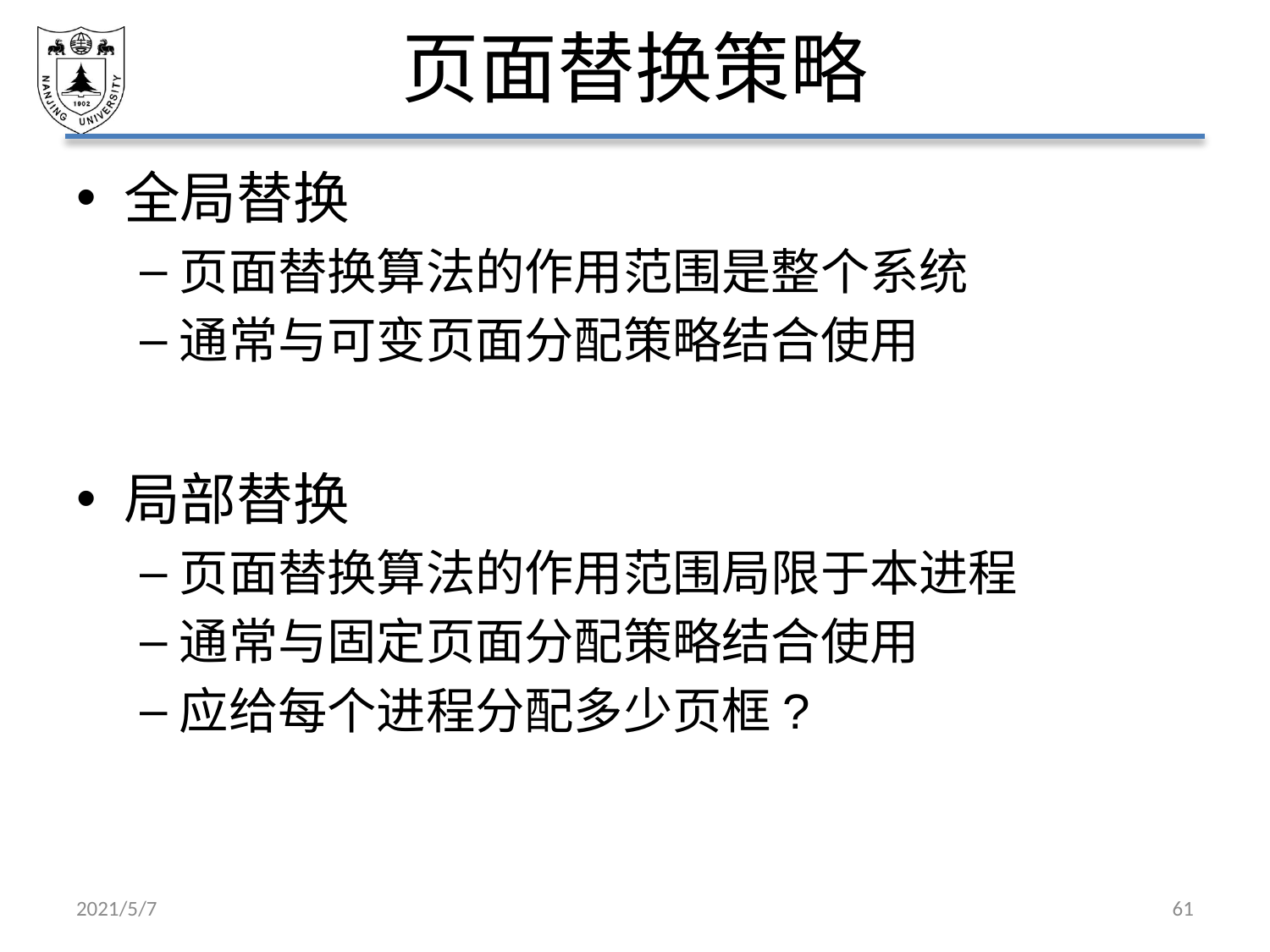

# 页面替换策略
全局替换
页面替换算法的作用范围是整个系统
通常与可变页面分配策略结合使用

局部替换
页面替换算法的作用范围局限于本进程
通常与固定页面分配策略结合使用
应给每个进程分配多少页框?

2021/5/7
61